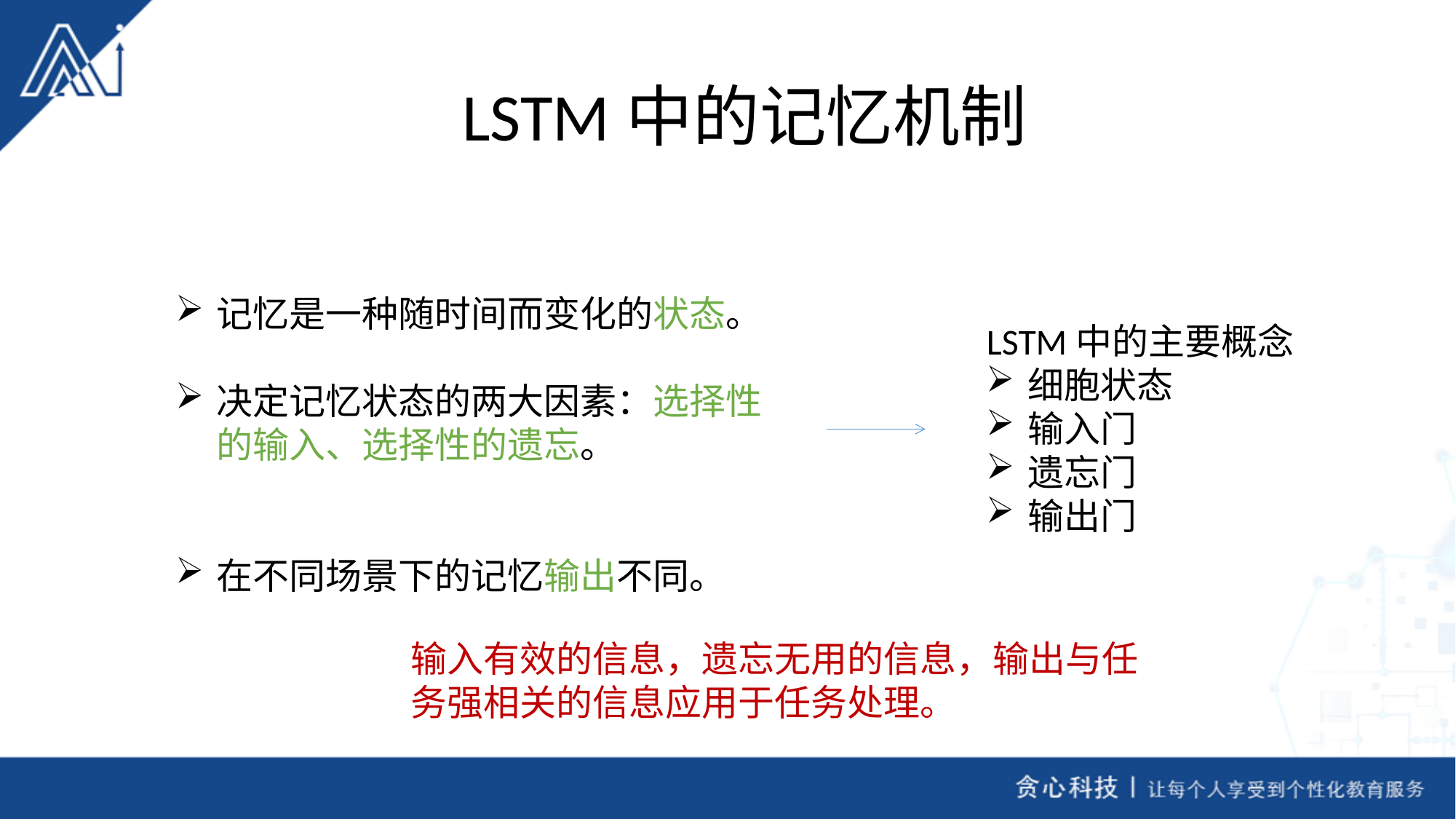

# LSTM中的记忆机制
记忆是一种随时间而变化的状态。

决定记忆状态的两大因素：选择性的输入、选择性的遗忘。

在不同场景下的记忆输出不同。
LSTM中的主要概念
细胞状态
输入门
遗忘门
输出门

输入有效的信息，遗忘无用的信息，输出与任务强相关的信息应用于任务处理。